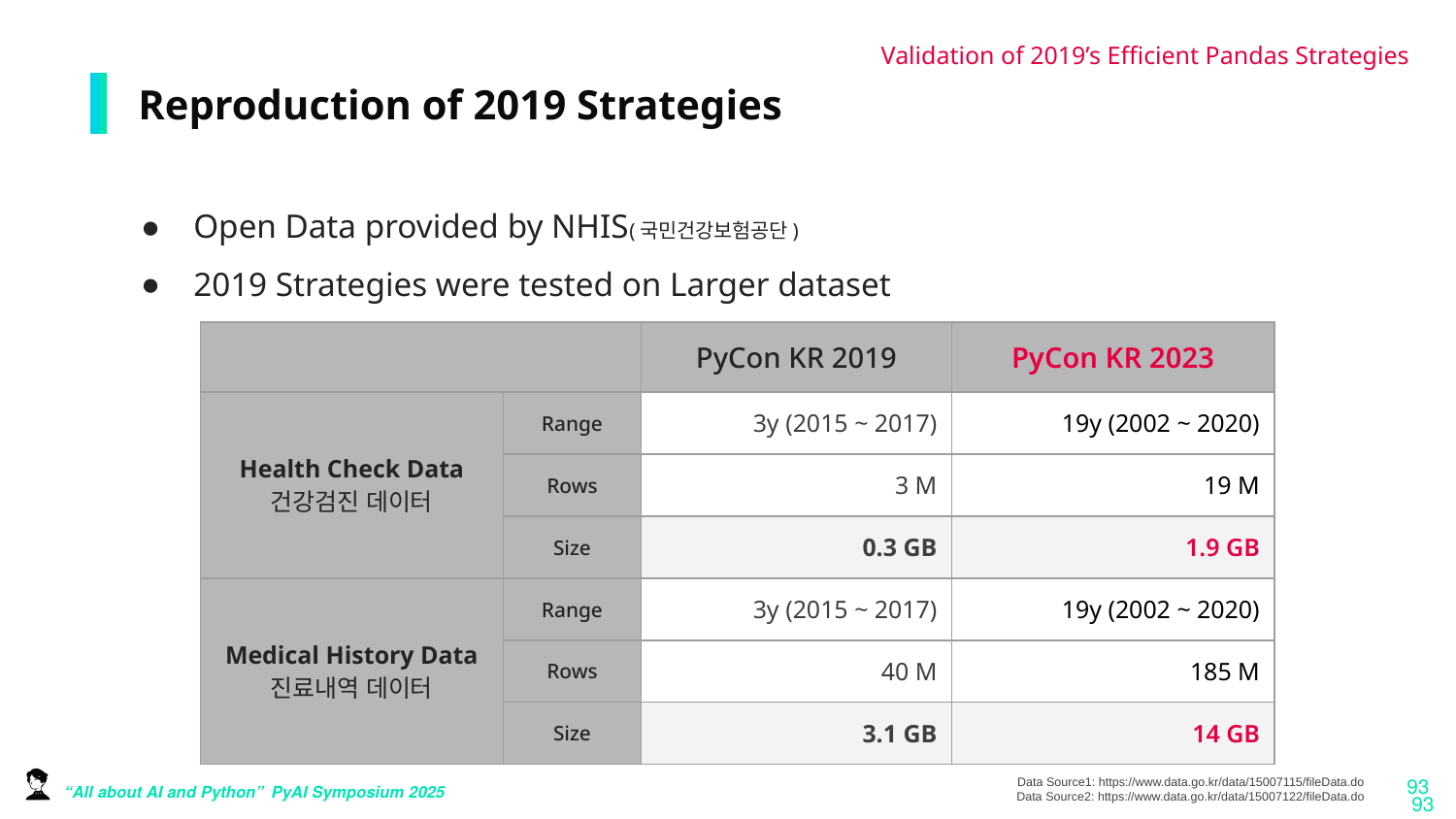

Validation of 2019’s Efficient Pandas Strategies
# Reproduction of 2019 Strategies
Open Data provided by NHIS(국민건강보험공단)
2019 Strategies were tested on Larger dataset
|  |  | PyCon KR 2019 | PyCon KR 2023 |
| --- | --- | --- | --- |
| Health Check Data 건강검진 데이터 | Range | 3y (2015 ~ 2017) | 19y (2002 ~ 2020) |
|  | Rows | 3 M | 19 M |
|  | Size | 0.3 GB | 1.9 GB |
| Medical History Data 진료내역 데이터 | Range | 3y (2015 ~ 2017) | 19y (2002 ~ 2020) |
|  | Rows | 40 M | 185 M |
|  | Size | 3.1 GB | 14 GB |
Data Source1: https://www.data.go.kr/data/15007115/fileData.do
Data Source2: https://www.data.go.kr/data/15007122/fileData.do
93
93